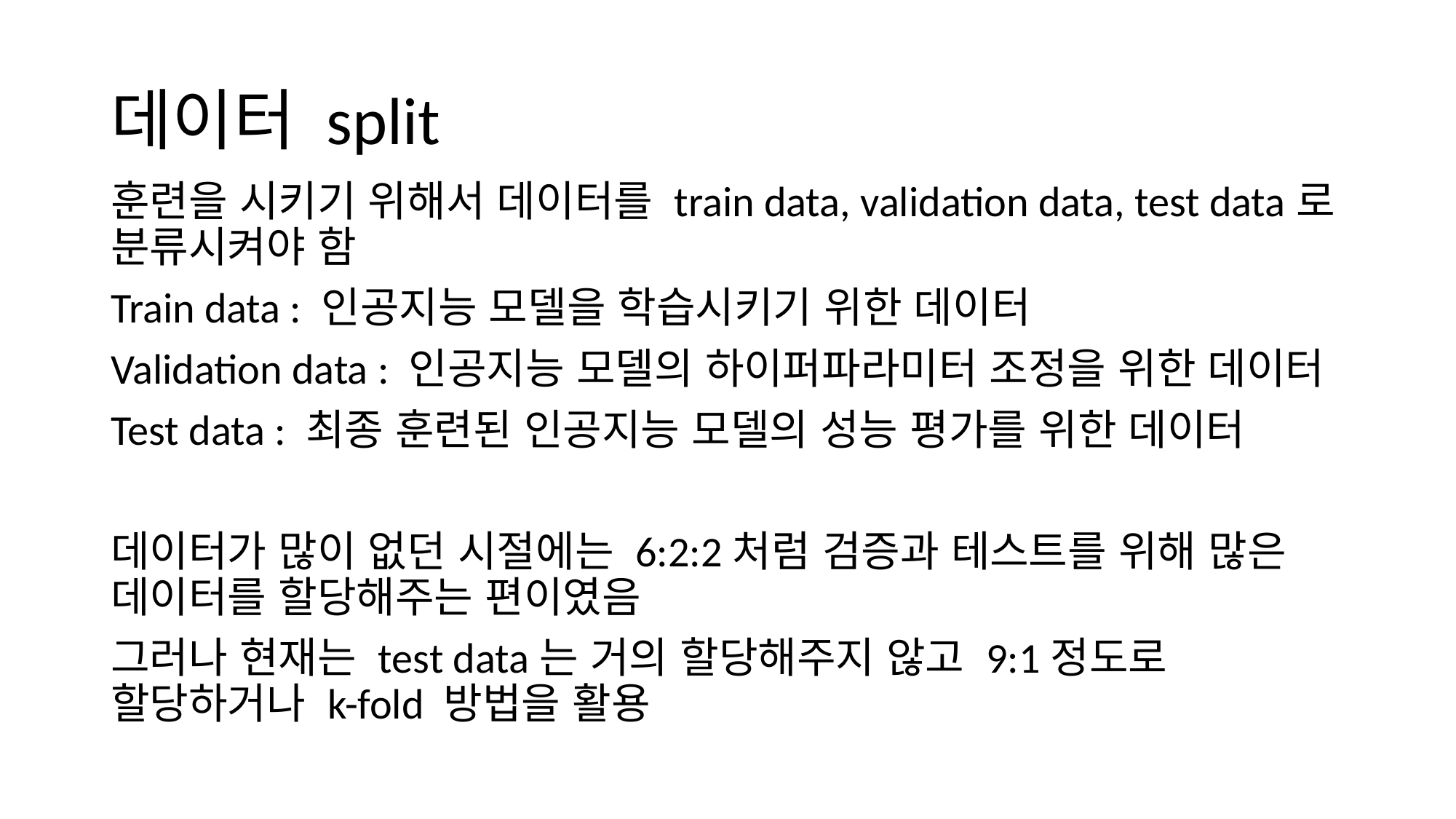

# 데이터 split
훈련을 시키기 위해서 데이터를 train data, validation data, test data로 분류시켜야 함
Train data : 인공지능 모델을 학습시키기 위한 데이터
Validation data : 인공지능 모델의 하이퍼파라미터 조정을 위한 데이터
Test data : 최종 훈련된 인공지능 모델의 성능 평가를 위한 데이터

데이터가 많이 없던 시절에는 6:2:2처럼 검증과 테스트를 위해 많은 데이터를 할당해주는 편이였음
그러나 현재는 test data는 거의 할당해주지 않고 9:1정도로 할당하거나 k-fold 방법을 활용